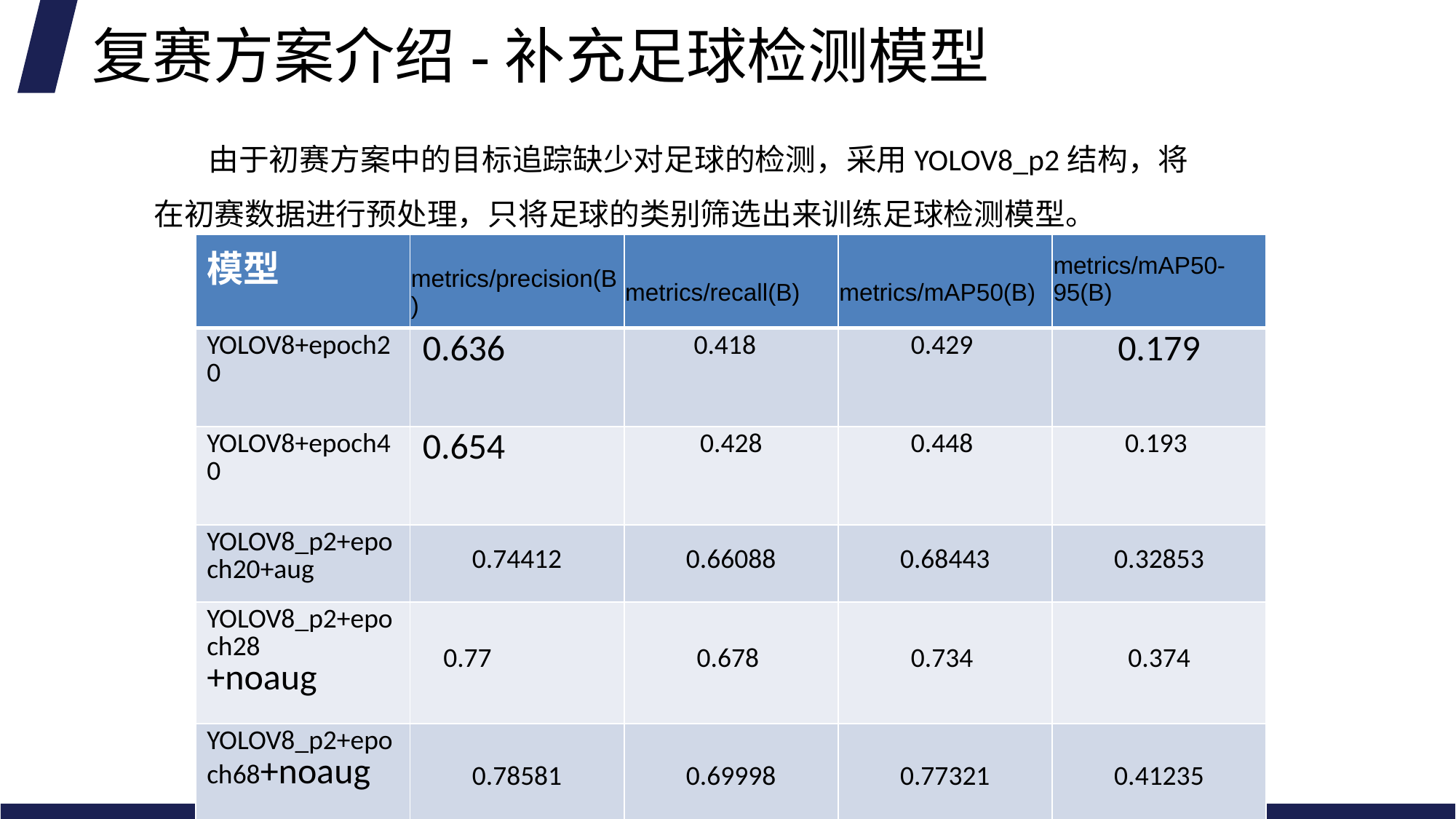

复赛方案介绍-补充足球检测模型
由于初赛方案中的目标追踪缺少对足球的检测，采用YOLOV8_p2结构，将在初赛数据进行预处理，只将足球的类别筛选出来训练足球检测模型。
| 模型 | metrics/precision(B) | metrics/recall(B) | metrics/mAP50(B) | metrics/mAP50-95(B) |
| --- | --- | --- | --- | --- |
| YOLOV8+epoch20 | 0.636 | 0.418 | 0.429 | 0.179 |
| YOLOV8+epoch40 | 0.654 | 0.428 | 0.448 | 0.193 |
| YOLOV8\_p2+epoch20+aug | 0.74412 | 0.66088 | 0.68443 | 0.32853 |
| YOLOV8\_p2+epoch28 +noaug | 0.77 | 0.678 | 0.734 | 0.374 |
| YOLOV8\_p2+epoch68+noaug | 0.78581 | 0.69998 | 0.77321 | 0.41235 |
18